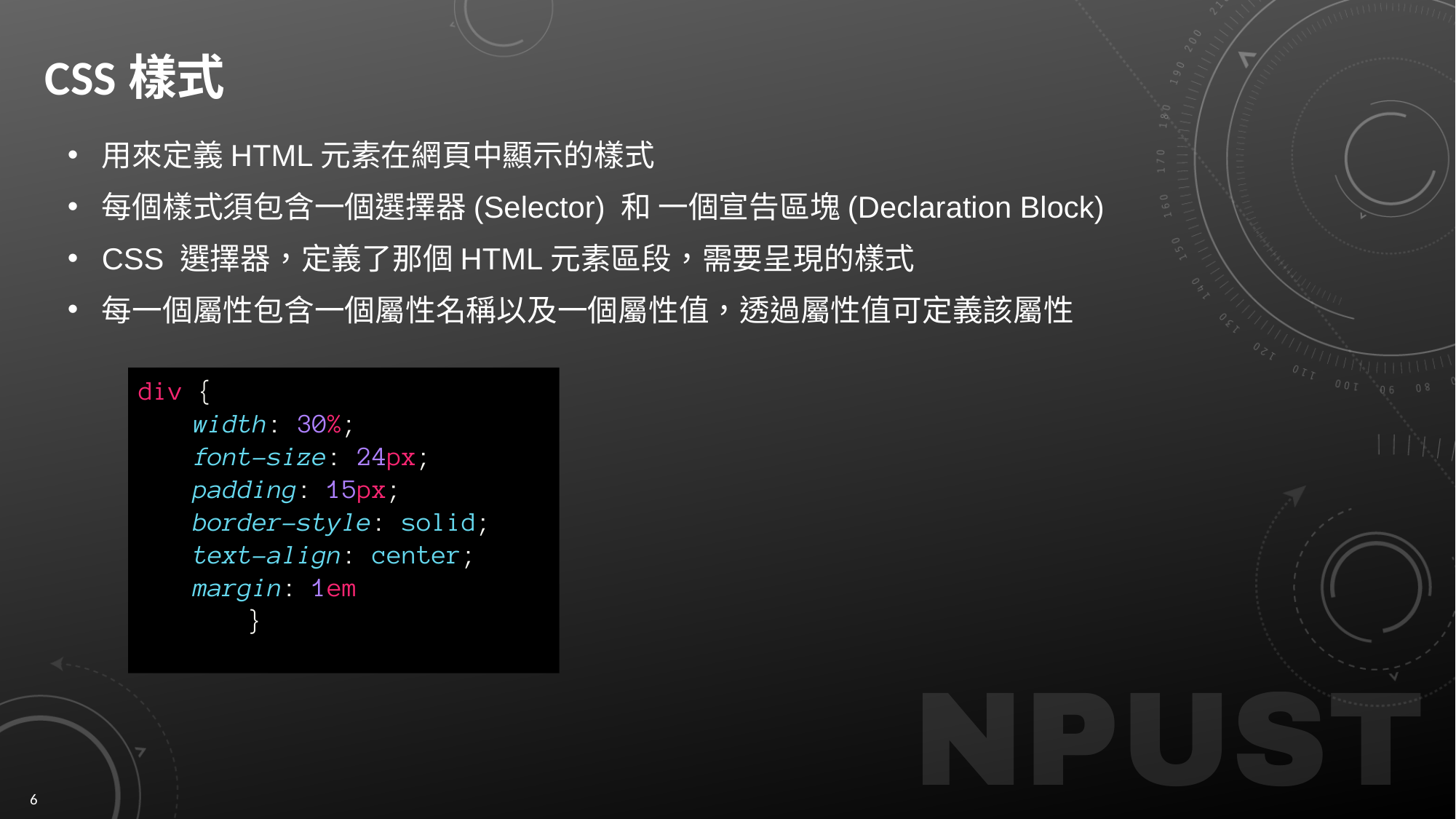

# CSS樣式
用來定義HTML元素在網頁中顯示的樣式
每個樣式須包含一個選擇器(Selector) 和 一個宣告區塊(Declaration Block)
CSS 選擇器，定義了那個HTML元素區段，需要呈現的樣式
每一個屬性包含一個屬性名稱以及一個屬性值，透過屬性值可定義該屬性
div {
width: 30%;
font-size: 24px;
padding: 15px;
border-style: solid;
text-align: center;
margin: 1em
	}